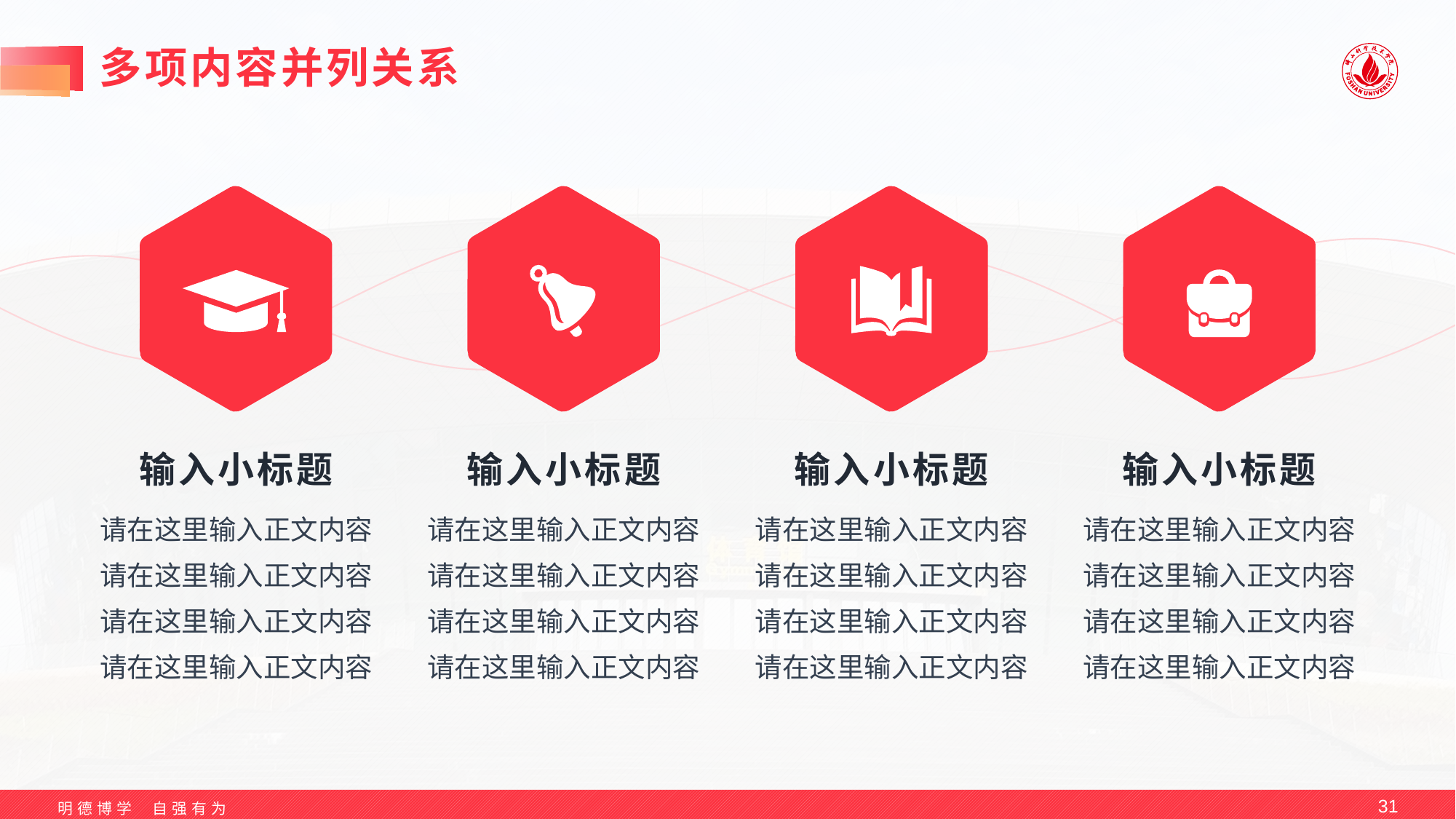

# 多项内容并列关系

输入小标题
输入小标题
输入小标题
输入小标题
请在这里输入正文内容
请在这里输入正文内容
请在这里输入正文内容
请在这里输入正文内容
请在这里输入正文内容
请在这里输入正文内容
请在这里输入正文内容
请在这里输入正文内容
请在这里输入正文内容
请在这里输入正文内容
请在这里输入正文内容
请在这里输入正文内容
请在这里输入正文内容
请在这里输入正文内容
请在这里输入正文内容
请在这里输入正文内容
31